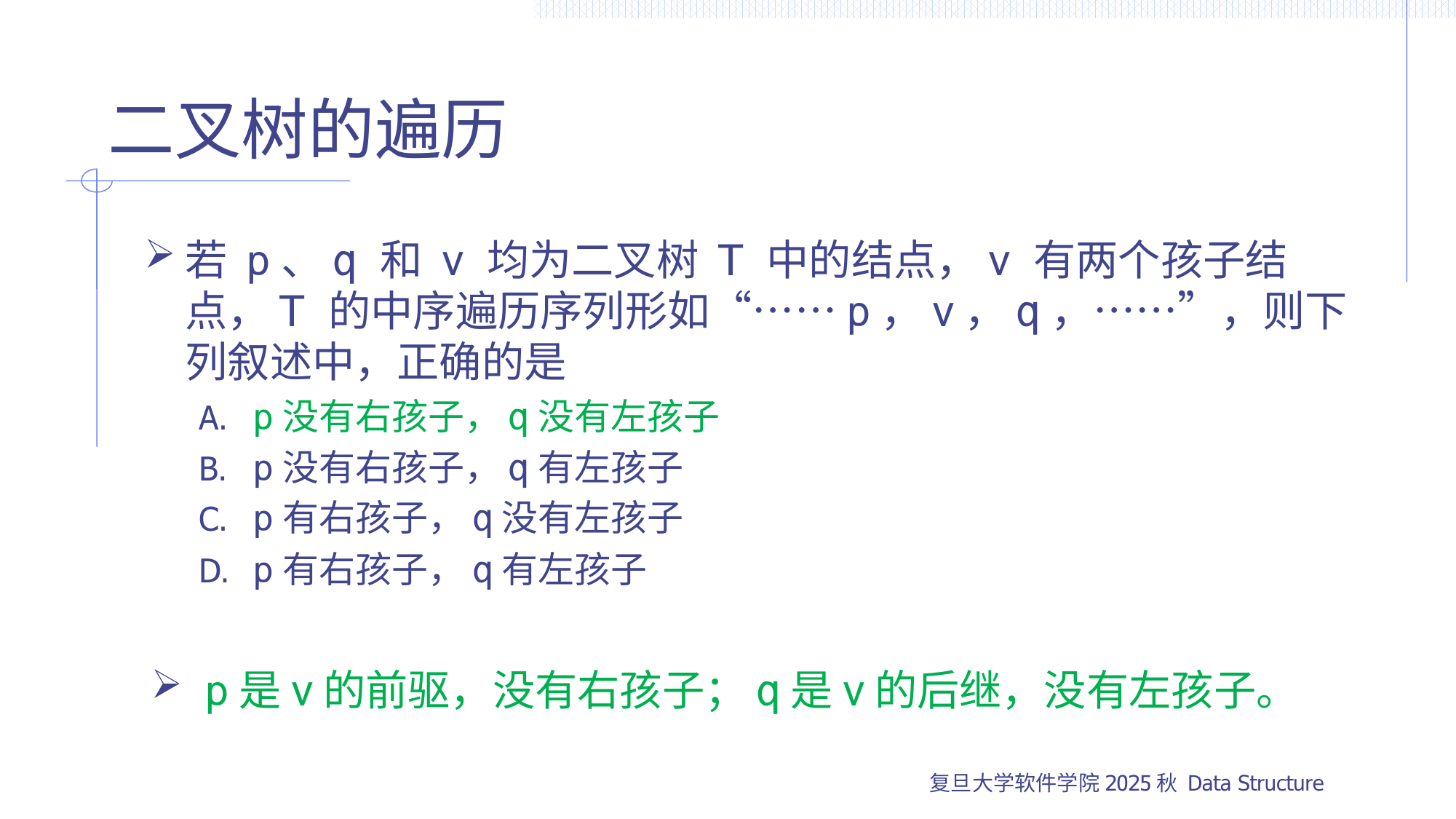

# 二叉树的遍历
若 p、q 和 v 均为二叉树 T 中的结点，v 有两个孩子结点，T 的中序遍历序列形如“……p，v，q，……”，则下列叙述中，正确的是
p没有右孩子，q没有左孩子
p没有右孩子，q有左孩子
p有右孩子，q没有左孩子
p有右孩子，q有左孩子

p是v的前驱，没有右孩子；q是v的后继，没有左孩子。